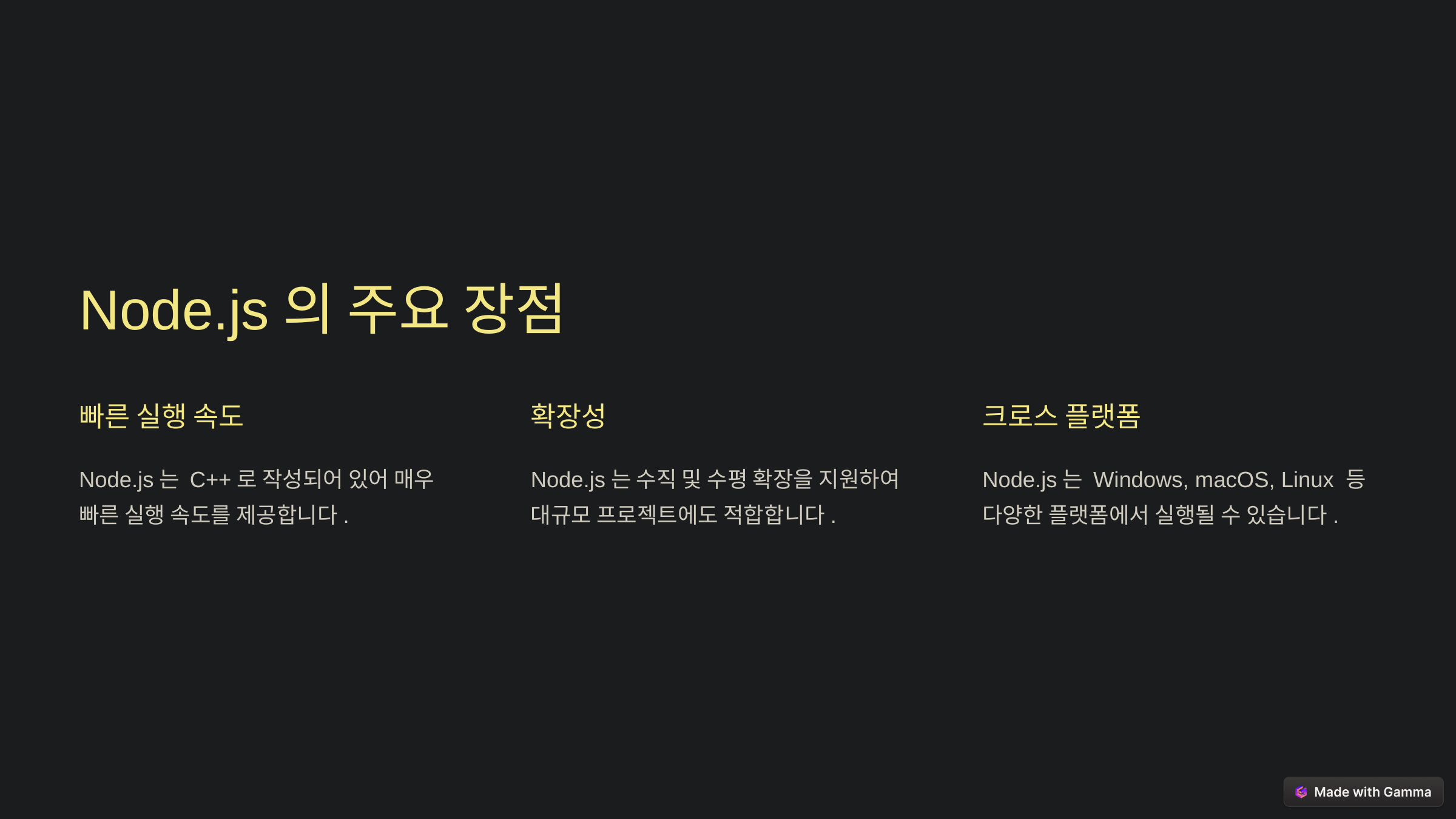

Node.js의 주요 장점
빠른 실행 속도
확장성
크로스 플랫폼
Node.js는 C++로 작성되어 있어 매우 빠른 실행 속도를 제공합니다.
Node.js는 수직 및 수평 확장을 지원하여 대규모 프로젝트에도 적합합니다.
Node.js는 Windows, macOS, Linux 등 다양한 플랫폼에서 실행될 수 있습니다.